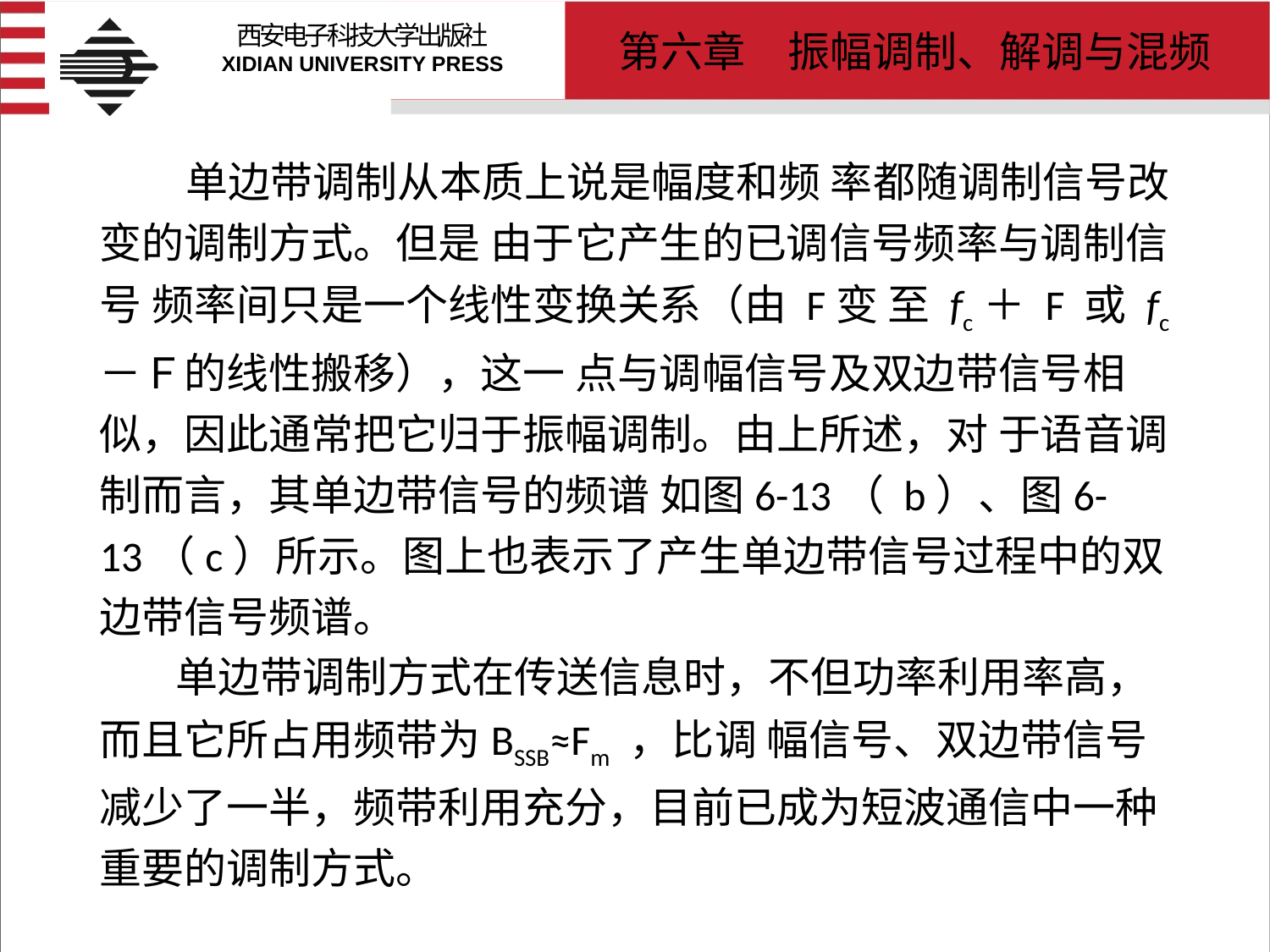

# 单边带调制从本质上说是幅度和频 率都随调制信号改变的调制方式。但是 由于它产生的已调信号频率与调制信号 频率间只是一个线性变换关系（由 F变 至 fc＋ F 或 fc －Ｆ的线性搬移），这一 点与调幅信号及双边带信号相似，因此通常把它归于振幅调制。由上所述，对 于语音调制而言，其单边带信号的频谱 如图6-13（ b）、图6-13（c）所示。图上也表示了产生单边带信号过程中的双边带信号频谱。 单边带调制方式在传送信息时，不但功率利用率高，而且它所占用频带为BSSB≈Fm ，比调 幅信号、双边带信号减少了一半，频带利用充分，目前已成为短波通信中一种重要的调制方式。